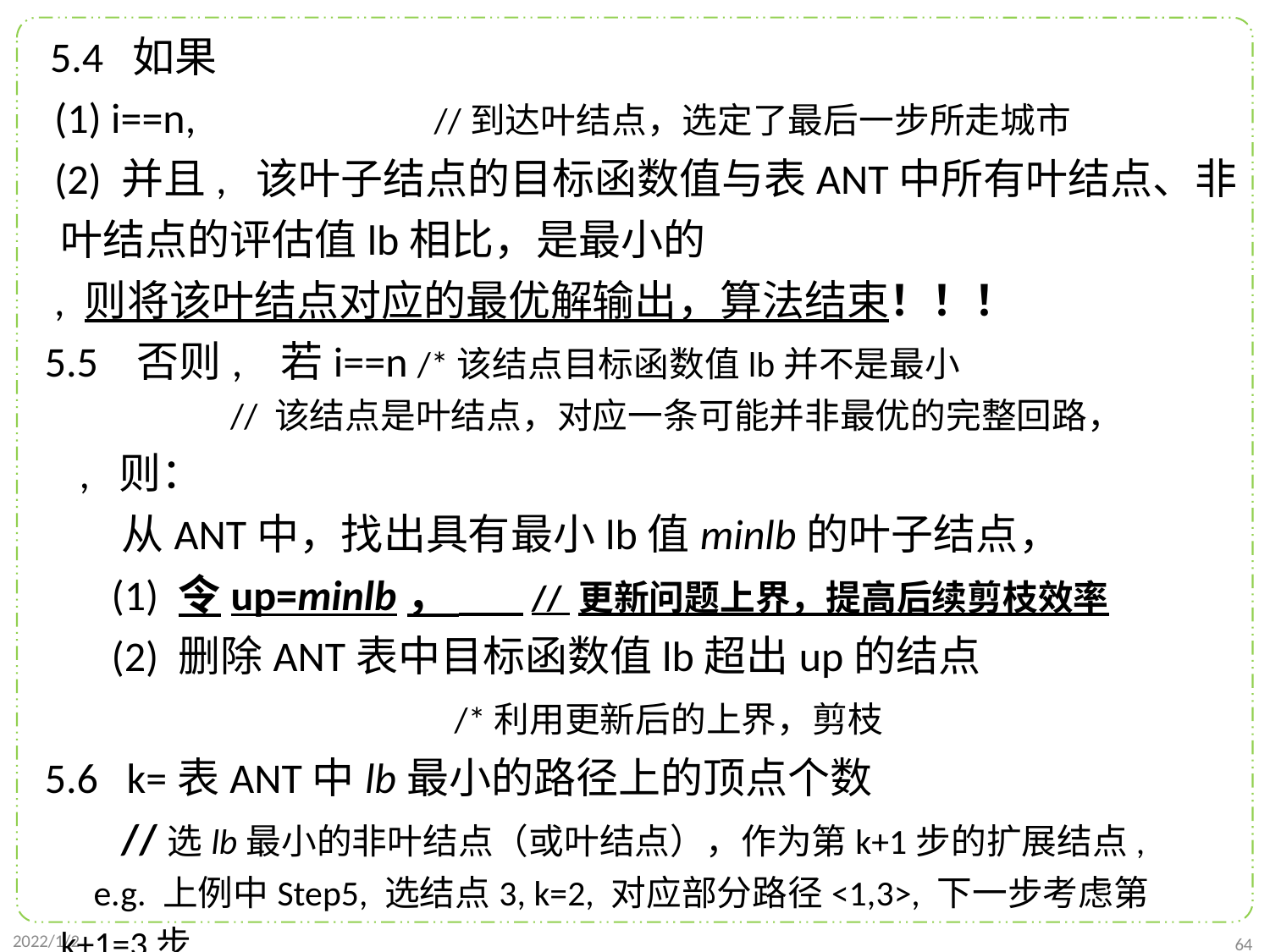

5.4  如果
      (1) i==n,                         //到达叶结点，选定了最后一步所走城市
      (2) 并且,  该叶子结点的目标函数值与表ANT中所有叶结点、非叶结点的评估值lb相比，是最小的
      , 则将该叶结点对应的最优解输出，算法结束！！！
     5.5   否则,   若i==n /*该结点目标函数值lb并不是最小
                             // 该结点是叶结点，对应一条可能并非最优的完整回路，
          ,  则：
            从ANT中，找出具有最小lb值minlb的叶子结点，
            (1) 令up=minlb，         // 更新问题上界，提高后续剪枝效率
            (2) 删除ANT表中目标函数值lb超出up的结点
                                                /*利用更新后的上界，剪枝
     5.6   k=表ANT中lb最小的路径上的顶点个数
             //选lb最小的非叶结点（或叶结点），作为第k+1步的扩展结点,
            e.g. 上例中Step5, 选结点3, k=2, 对应部分路径<1,3>, 下一步考虑第k+1=3步

2022/1/2
64